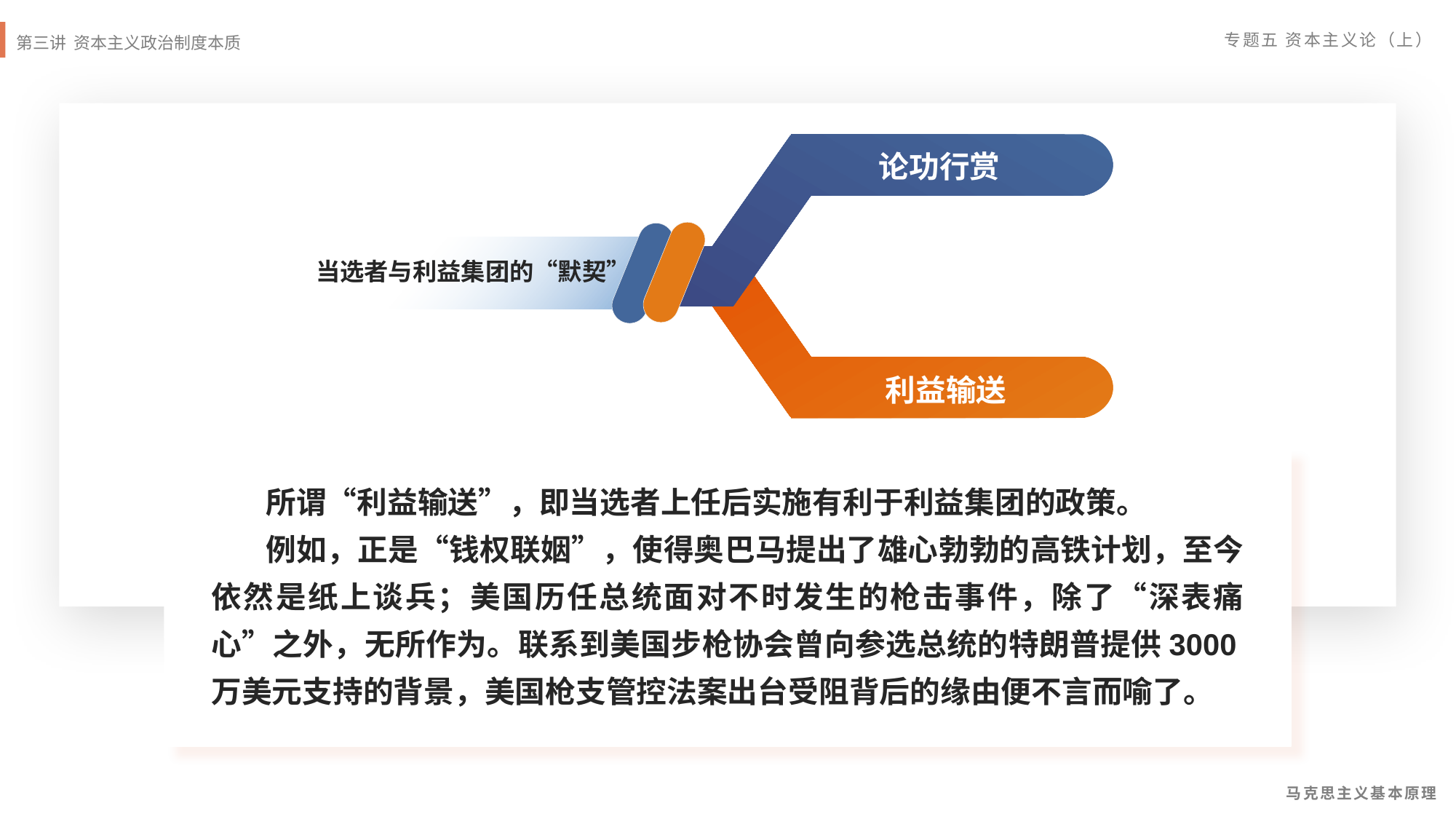

论功行赏

当选者与利益集团的“默契”

利益输送

所谓“利益输送”，即当选者上任后实施有利于利益集团的政策。
例如，正是“钱权联姻”，使得奥巴马提出了雄心勃勃的高铁计划，至今依然是纸上谈兵；美国历任总统面对不时发生的枪击事件，除了“深表痛心”之外，无所作为。联系到美国步枪协会曾向参选总统的特朗普提供3000万美元支持的背景，美国枪支管控法案出台受阻背后的缘由便不言而喻了。